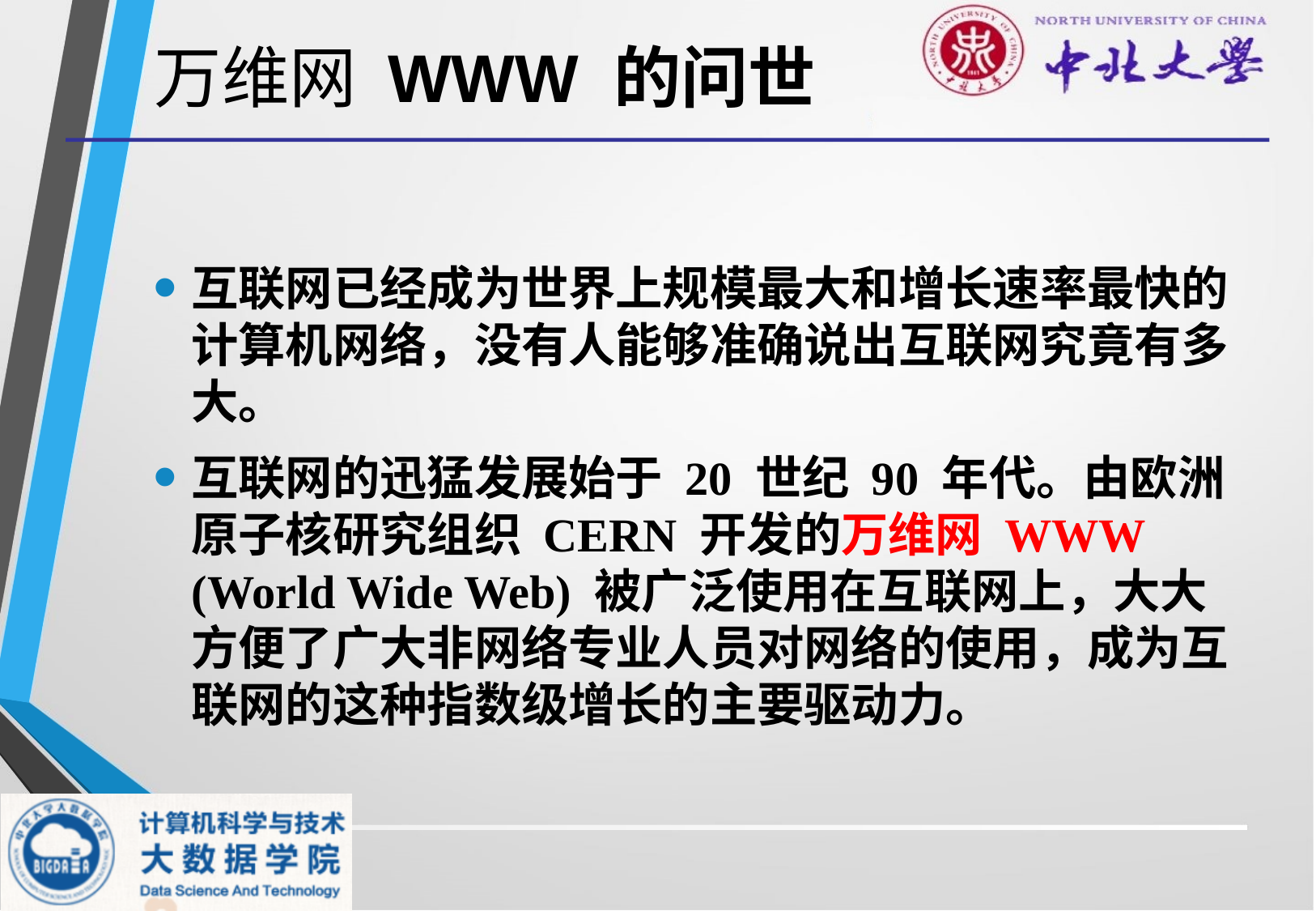

# 万维网 WWW 的问世
互联网已经成为世界上规模最大和增长速率最快的计算机网络，没有人能够准确说出互联网究竟有多大。
互联网的迅猛发展始于 20 世纪 90 年代。由欧洲原子核研究组织 CERN 开发的万维网 WWW  (World Wide Web) 被广泛使用在互联网上，大大方便了广大非网络专业人员对网络的使用，成为互联网的这种指数级增长的主要驱动力。
55